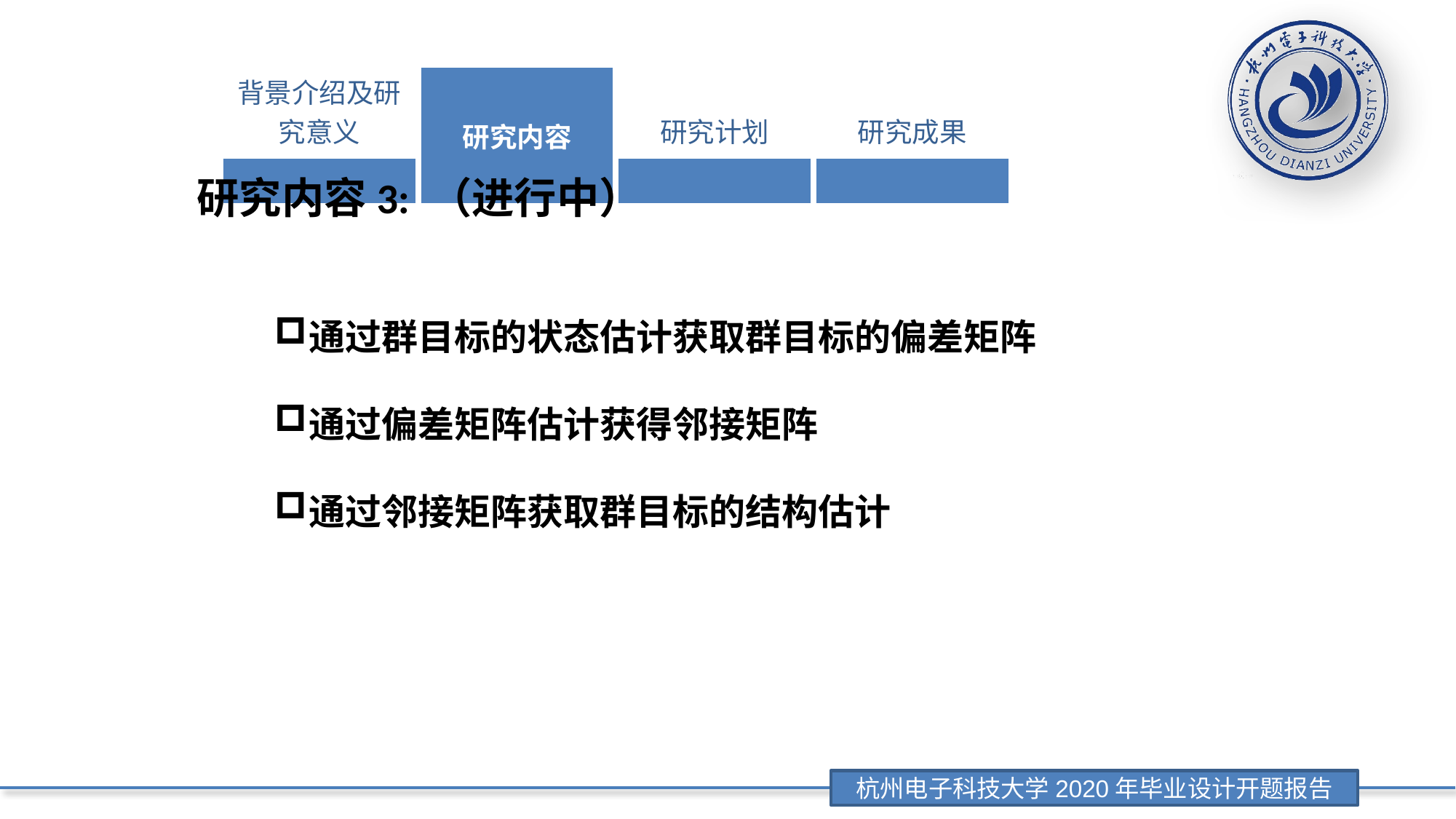

| 背景介绍及研究意义 | 研究内容 | 研究计划 | 研究成果 |
| --- | --- | --- | --- |
|  |  |  |  |
研究内容3: （进行中）

通过群目标的状态估计获取群目标的偏差矩阵
通过偏差矩阵估计获得邻接矩阵
通过邻接矩阵获取群目标的结构估计